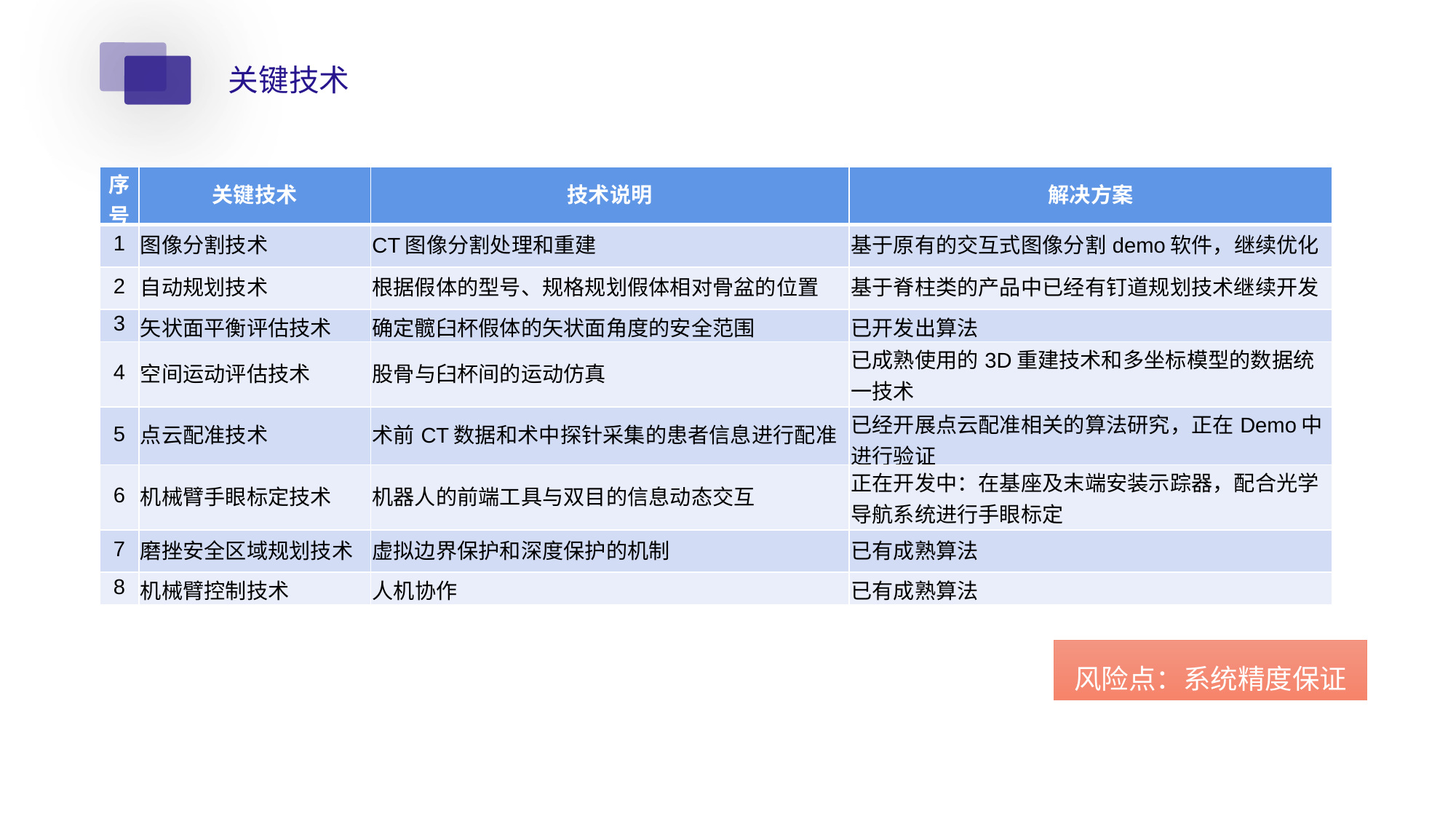

关键技术
| 序号 | 关键技术 | 技术说明 | 解决方案 |
| --- | --- | --- | --- |
| 1 | 图像分割技术 | CT图像分割处理和重建 | 基于原有的交互式图像分割demo软件，继续优化 |
| 2 | 自动规划技术 | 根据假体的型号、规格规划假体相对骨盆的位置 | 基于脊柱类的产品中已经有钉道规划技术继续开发 |
| 3 | 矢状面平衡评估技术 | 确定髋臼杯假体的矢状面角度的安全范围 | 已开发出算法 |
| 4 | 空间运动评估技术 | 股骨与臼杯间的运动仿真 | 已成熟使用的3D重建技术和多坐标模型的数据统一技术 |
| 5 | 点云配准技术 | 术前CT数据和术中探针采集的患者信息进行配准 | 已经开展点云配准相关的算法研究，正在Demo中进行验证 |
| 6 | 机械臂手眼标定技术 | 机器人的前端工具与双目的信息动态交互 | 正在开发中：在基座及末端安装示踪器，配合光学导航系统进行手眼标定 |
| 7 | 磨挫安全区域规划技术 | 虚拟边界保护和深度保护的机制 | 已有成熟算法 |
| 8 | 机械臂控制技术 | 人机协作 | 已有成熟算法 |
风险点：系统精度保证